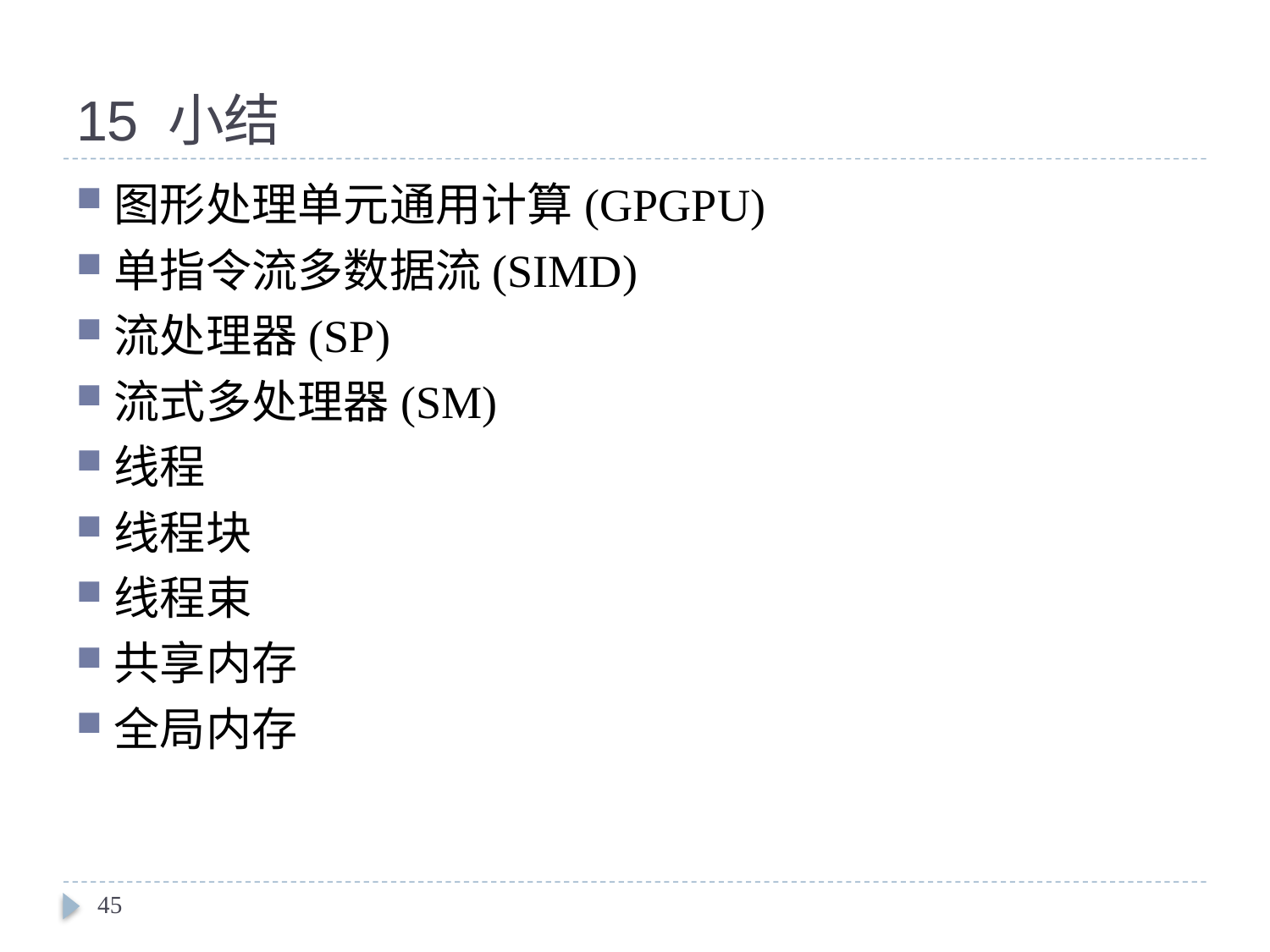

# 15 小结
图形处理单元通用计算(GPGPU)
单指令流多数据流(SIMD)
流处理器(SP)
流式多处理器(SM)
线程
线程块
线程束
共享内存
全局内存
45